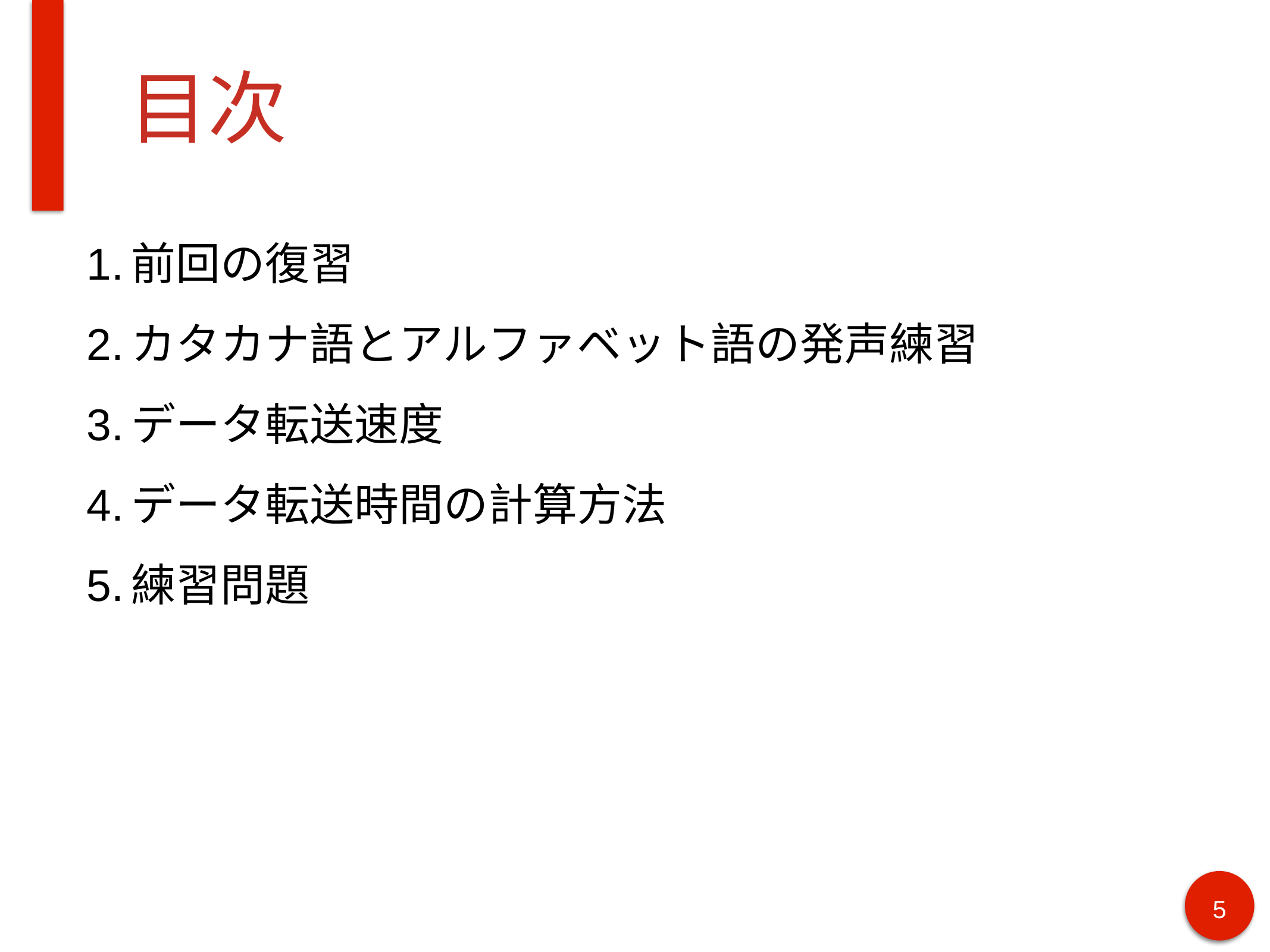

# 目次
前回の復習
カタカナ語とアルファベット語の発声練習
データ転送速度
データ転送時間の計算方法
練習問題

5